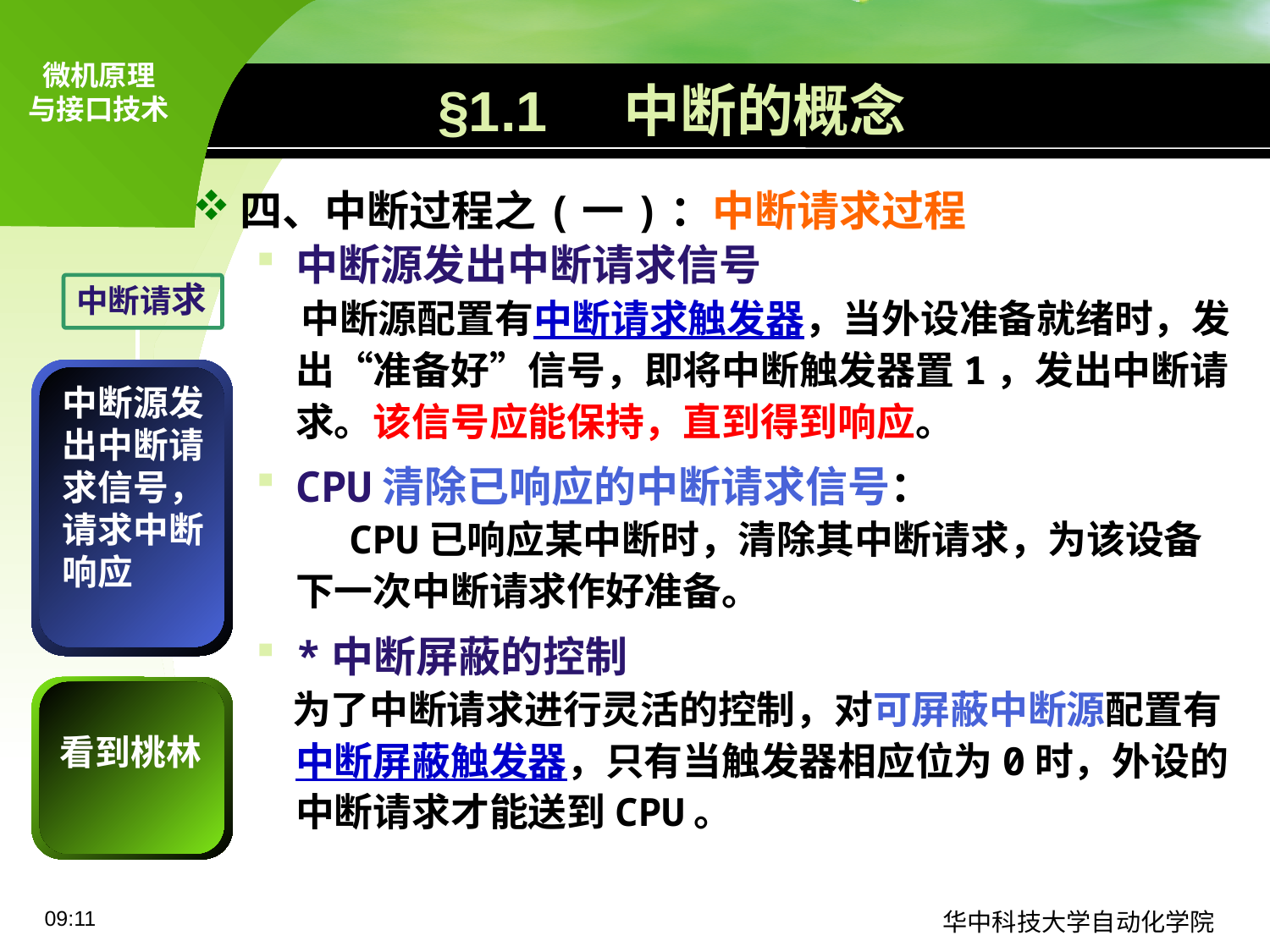

# §1.1    中断的概念
四、中断过程之(一)：中断请求过程
中断源发出中断请求信号
    中断源配置有中断请求触发器，当外设准备就绪时，发出“准备好”信号，即将中断触发器置1，发出中断请求。该信号应能保持，直到得到响应。
CPU清除已响应的中断请求信号：
    CPU已响应某中断时，清除其中断请求，为该设备下一次中断请求作好准备。
*中断屏蔽的控制
   为了中断请求进行灵活的控制，对可屏蔽中断源配置有中断屏蔽触发器，只有当触发器相应位为0时，外设的中断请求才能送到CPU。
中断请求

中断源发出中断请求信号，请求中断响应

看到桃林

09:11
华中科技大学自动化学院